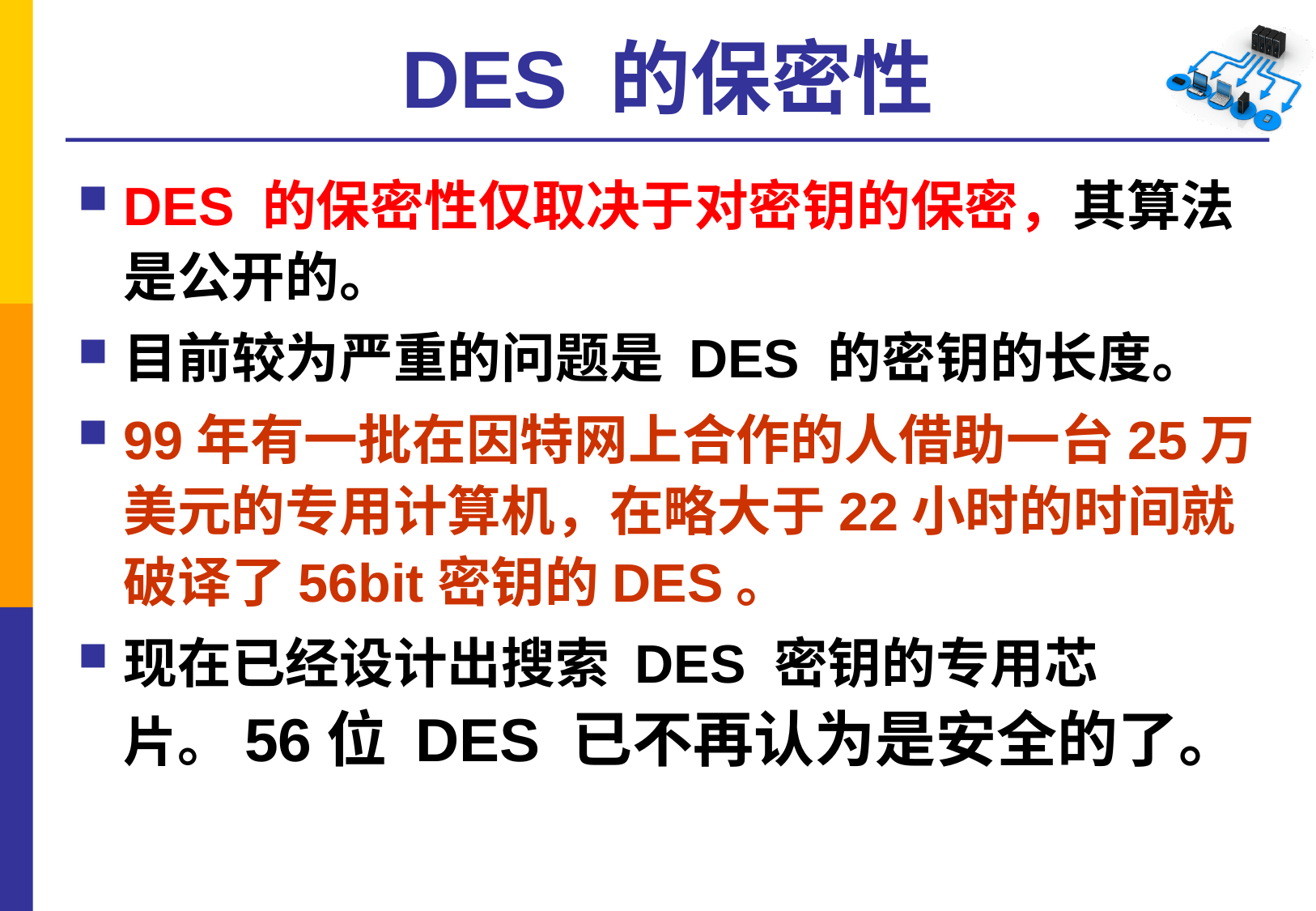

# DES 的保密性
DES 的保密性仅取决于对密钥的保密，其算法是公开的。
目前较为严重的问题是 DES 的密钥的长度。
99年有一批在因特网上合作的人借助一台25万美元的专用计算机，在略大于22小时的时间就破译了56bit密钥的DES。
现在已经设计出搜索 DES 密钥的专用芯片。56位 DES 已不再认为是安全的了。